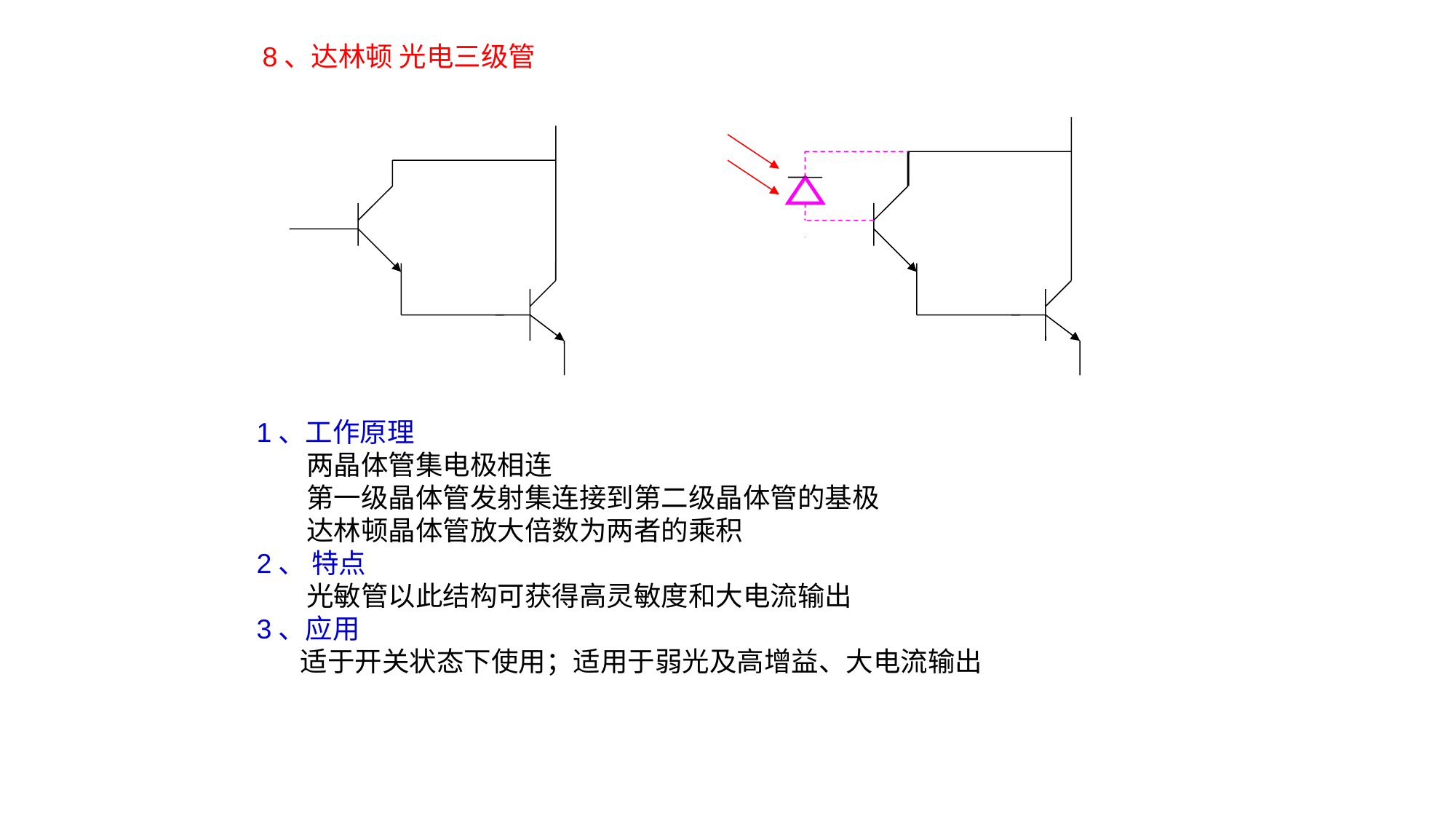

8、达林顿 光电三级管

1、工作原理
       两晶体管集电极相连
       第一级晶体管发射集连接到第二级晶体管的基极
       达林顿晶体管放大倍数为两者的乘积
2、 特点
       光敏管以此结构可获得高灵敏度和大电流输出
3、应用
      适于开关状态下使用；适用于弱光及高增益、大电流输出